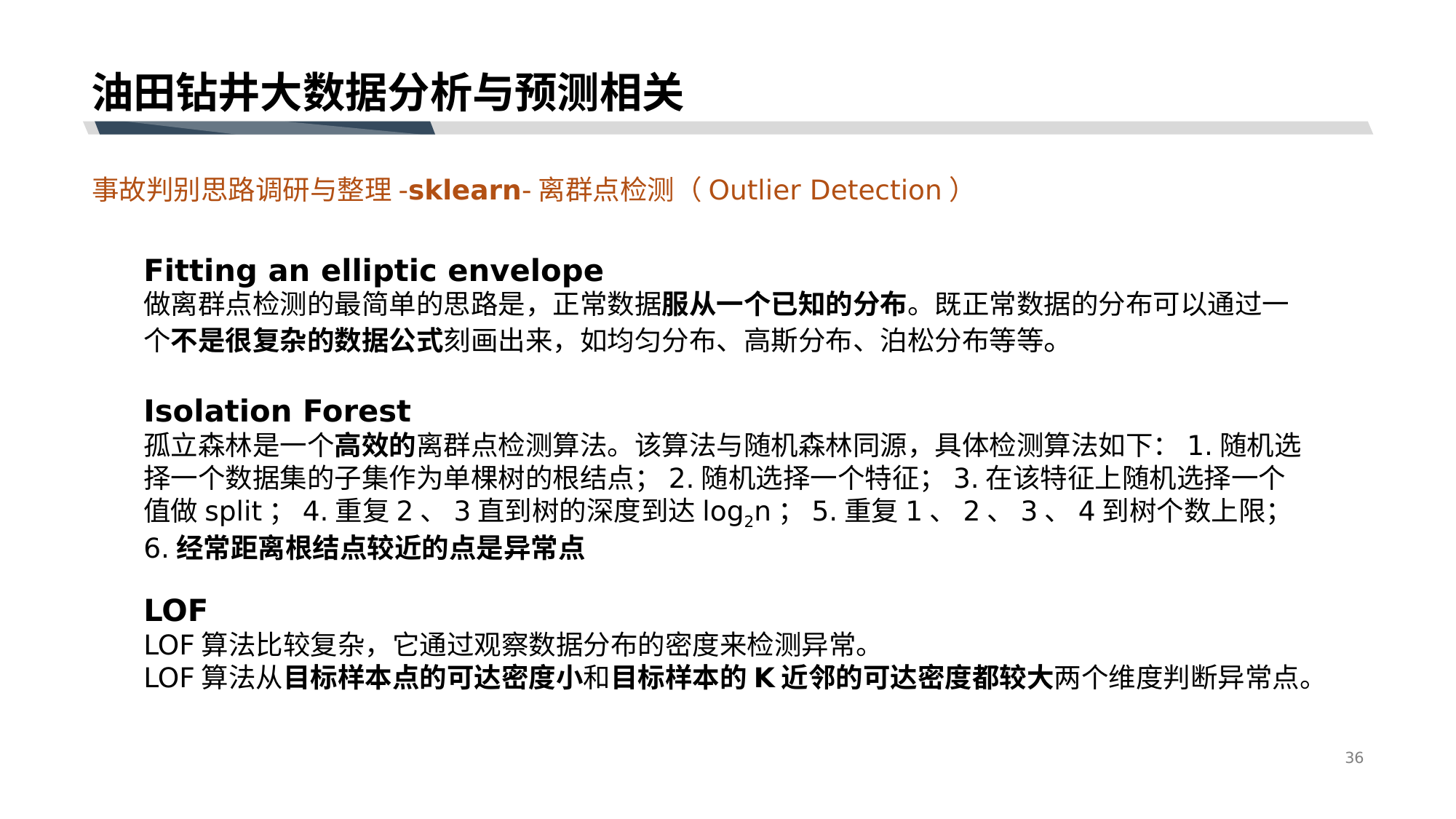

# 油田钻井大数据分析与预测相关
事故判别思路调研与整理-sklearn-离群点检测（Outlier Detection）
Fitting an elliptic envelope
做离群点检测的最简单的思路是，正常数据服从一个已知的分布。既正常数据的分布可以通过一个不是很复杂的数据公式刻画出来，如均匀分布、高斯分布、泊松分布等等。
Isolation Forest
孤立森林是一个高效的离群点检测算法。该算法与随机森林同源，具体检测算法如下：1.随机选择一个数据集的子集作为单棵树的根结点；2.随机选择一个特征；3.在该特征上随机选择一个值做split；4.重复2、3直到树的深度到达log2n；5.重复1、2、3、4到树个数上限；6.经常距离根结点较近的点是异常点
LOF
LOF算法比较复杂，它通过观察数据分布的密度来检测异常。
LOF算法从目标样本点的可达密度小和目标样本的K近邻的可达密度都较大两个维度判断异常点。
36